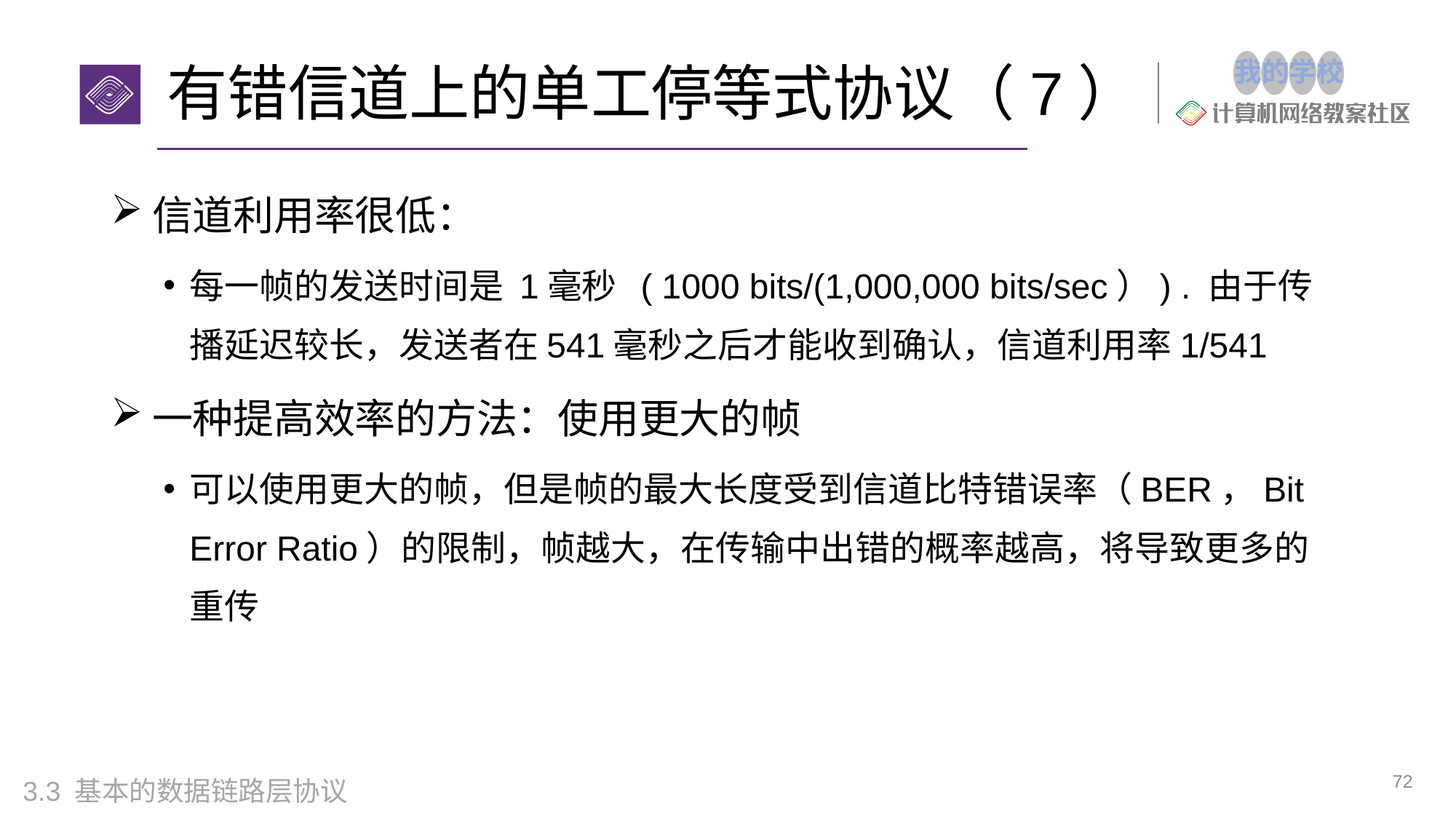

# 有错信道上的单工停等式协议（7）
信道利用率很低：
每一帧的发送时间是 1毫秒  ( 1000 bits/(1,000,000 bits/sec）) . 由于传播延迟较长，发送者在541毫秒之后才能收到确认，信道利用率1/541
一种提高效率的方法：使用更大的帧
可以使用更大的帧，但是帧的最大长度受到信道比特错误率（BER，Bit Error Ratio）的限制，帧越大，在传输中出错的概率越高，将导致更多的重传
72
3.3 基本的数据链路层协议